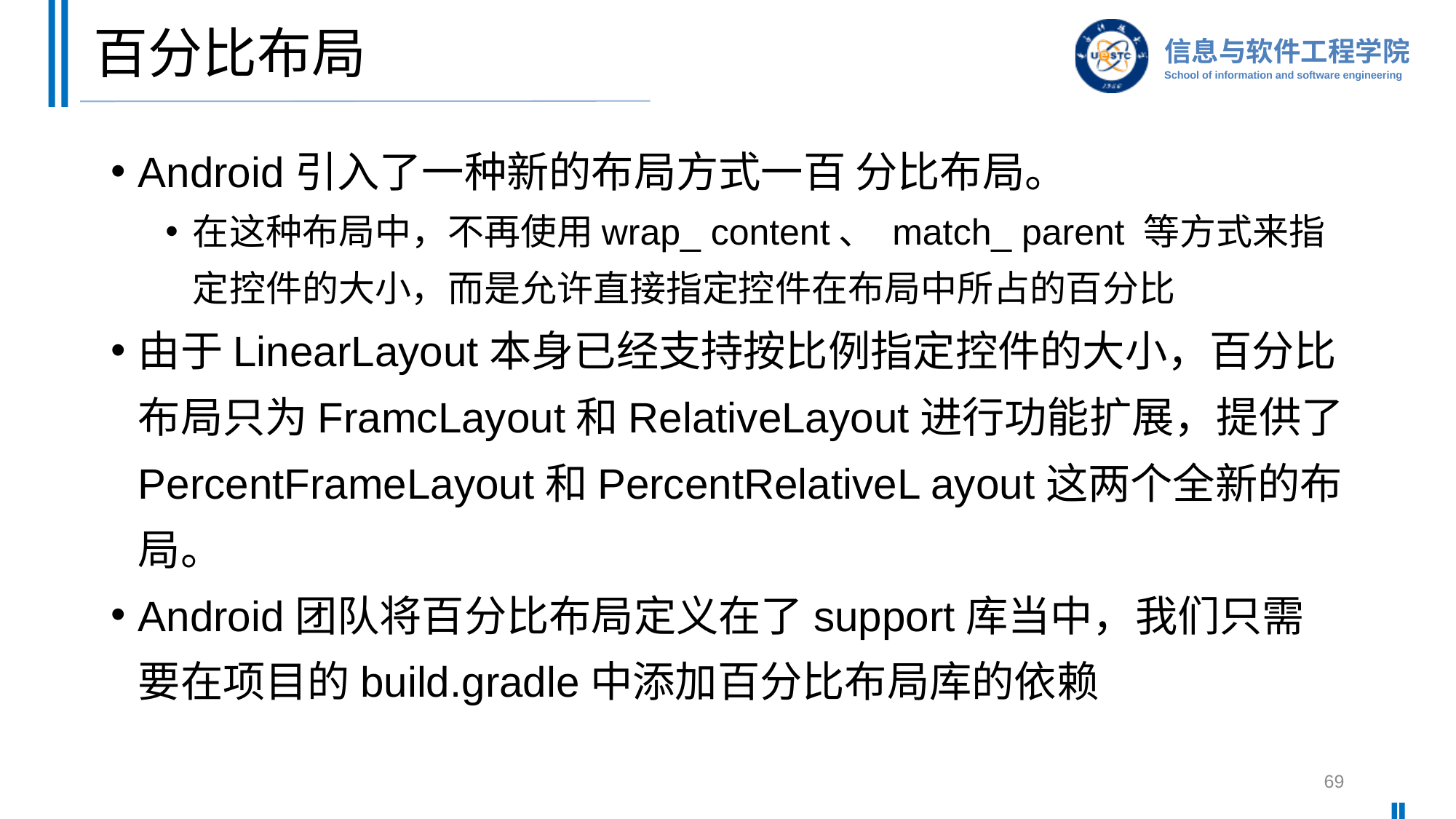

# 百分比布局
Android引入了一种新的布局方式一百 分比布局。
在这种布局中，不再使用wrap_ content、 match_ parent 等方式来指定控件的大小，而是允许直接指定控件在布局中所占的百分比
由于LinearLayout本身已经支持按比例指定控件的大小，百分比布局只为FramcLayout和RelativeLayout进行功能扩展，提供了PercentFrameLayout和PercentRelativeL ayout这两个全新的布局。
Android团队将百分比布局定义在了support库当中，我们只需要在项目的build.gradle中添加百分比布局库的依赖
69